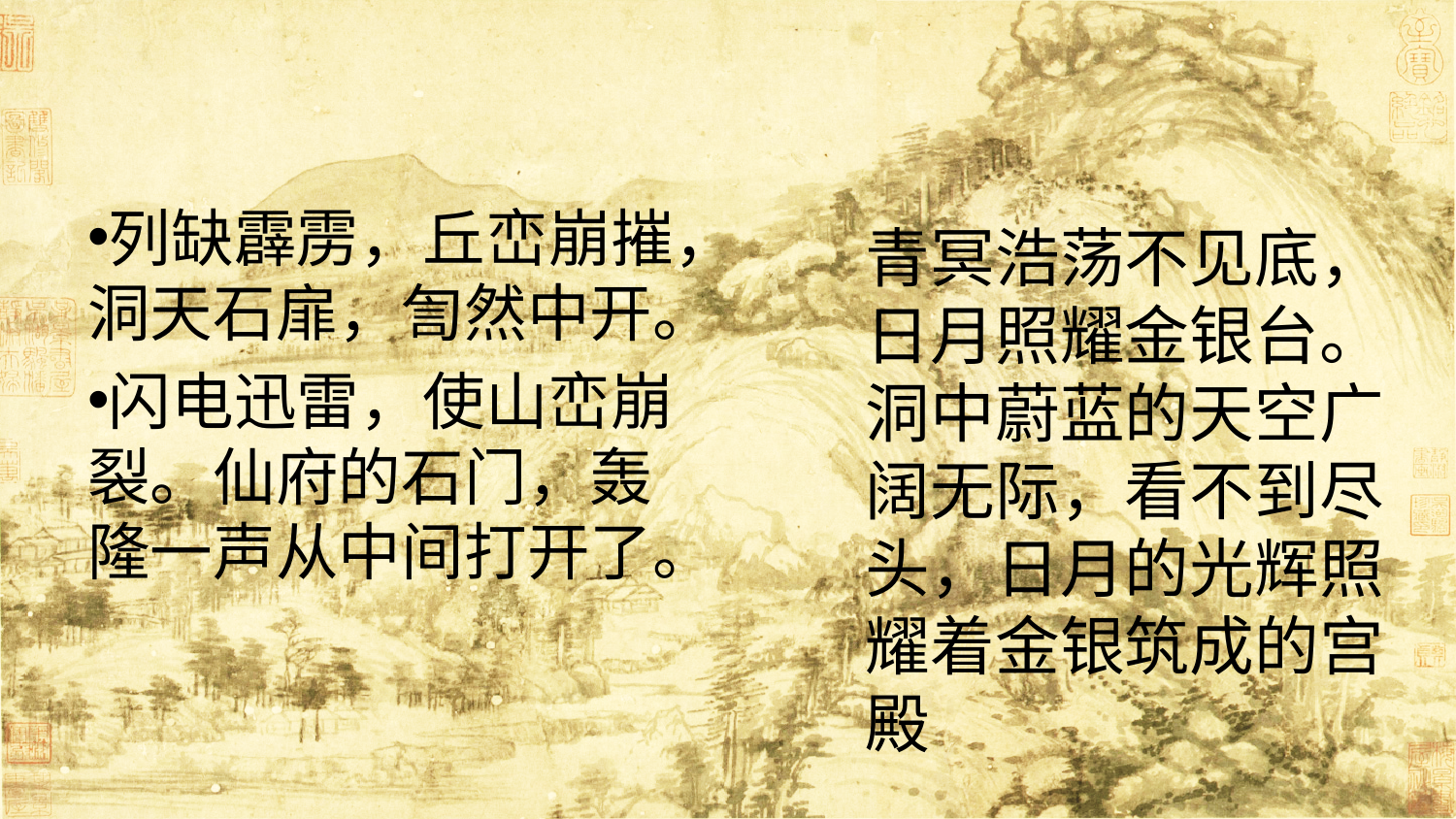

#
列缺霹雳，丘峦崩摧，洞天石扉，訇然中开。
闪电迅雷，使山峦崩裂。仙府的石门，轰隆一声从中间打开了。
青冥浩荡不见底，日月照耀金银台。洞中蔚蓝的天空广阔无际，看不到尽头，日月的光辉照耀着金银筑成的宫殿